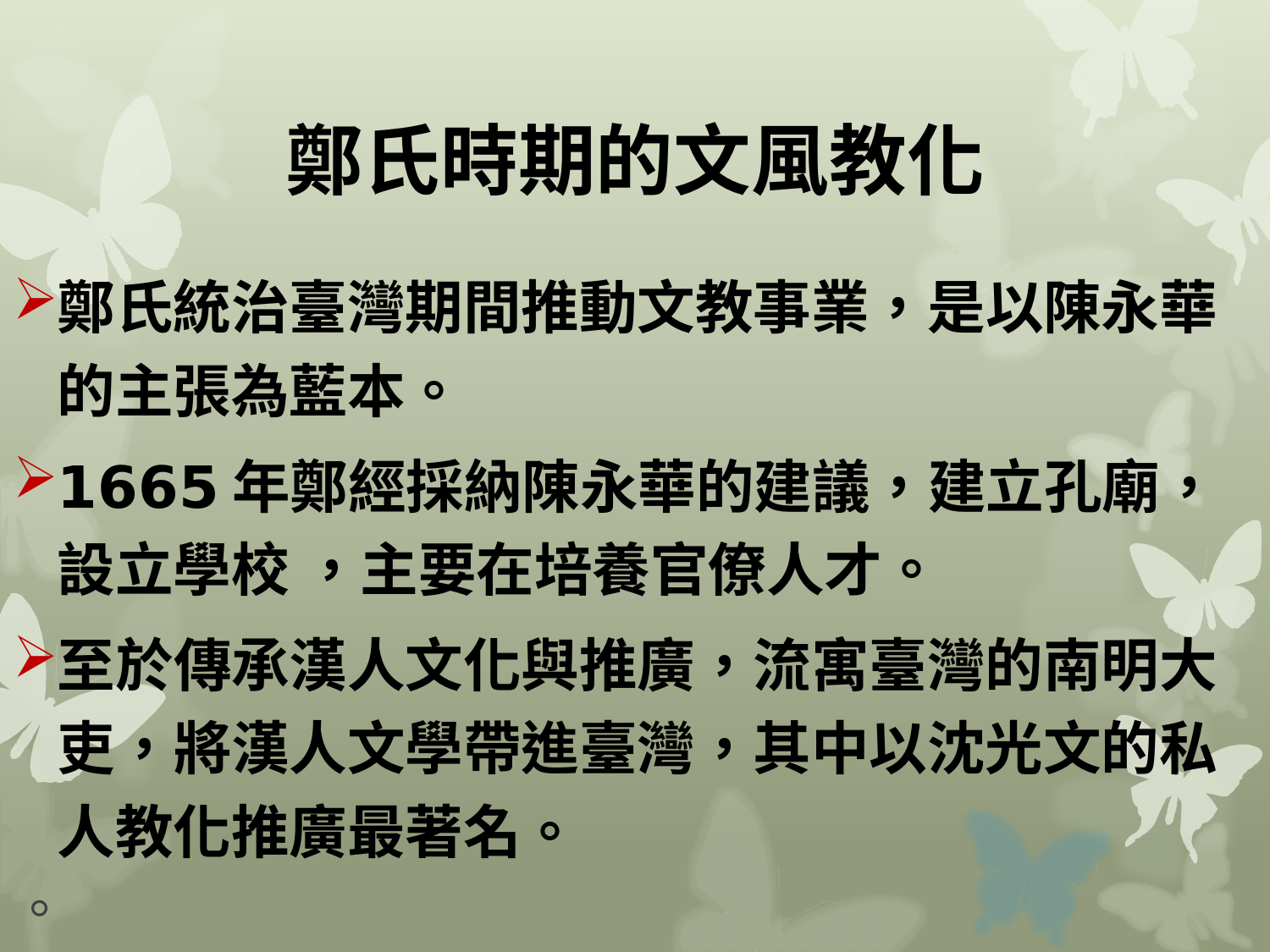

# 鄭氏時期的文風教化
鄭氏統治臺灣期間推動文教事業，是以陳永華的主張為藍本。
1665年鄭經採納陳永華的建議，建立孔廟，設立學校 ，主要在培養官僚人才。
至於傳承漢人文化與推廣，流寓臺灣的南明大吏，將漢人文學帶進臺灣，其中以沈光文的私人教化推廣最著名。
。